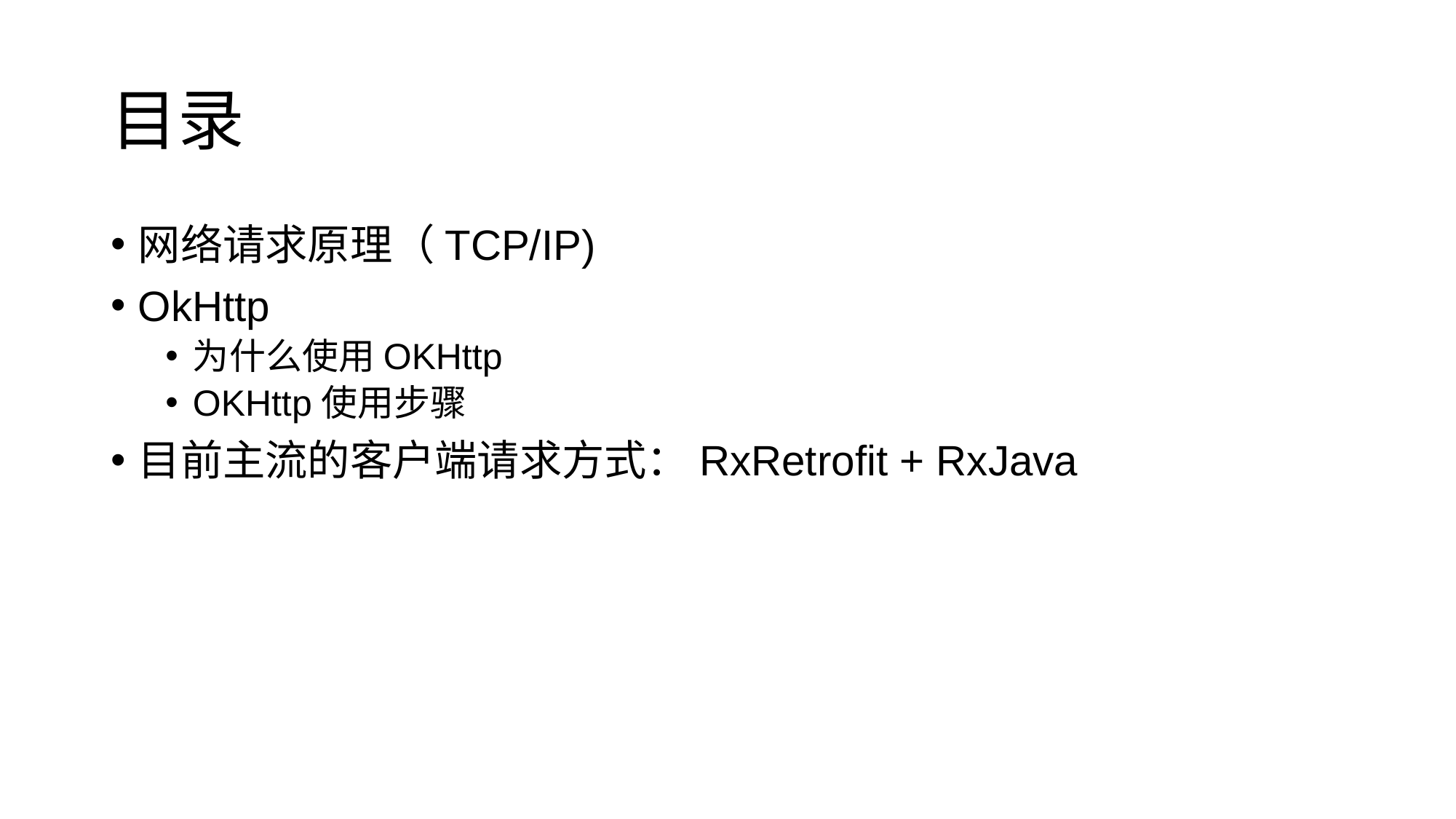

# 目录
网络请求原理（TCP/IP)
OkHttp
为什么使用OKHttp
OKHttp使用步骤
目前主流的客户端请求方式：RxRetrofit + RxJava